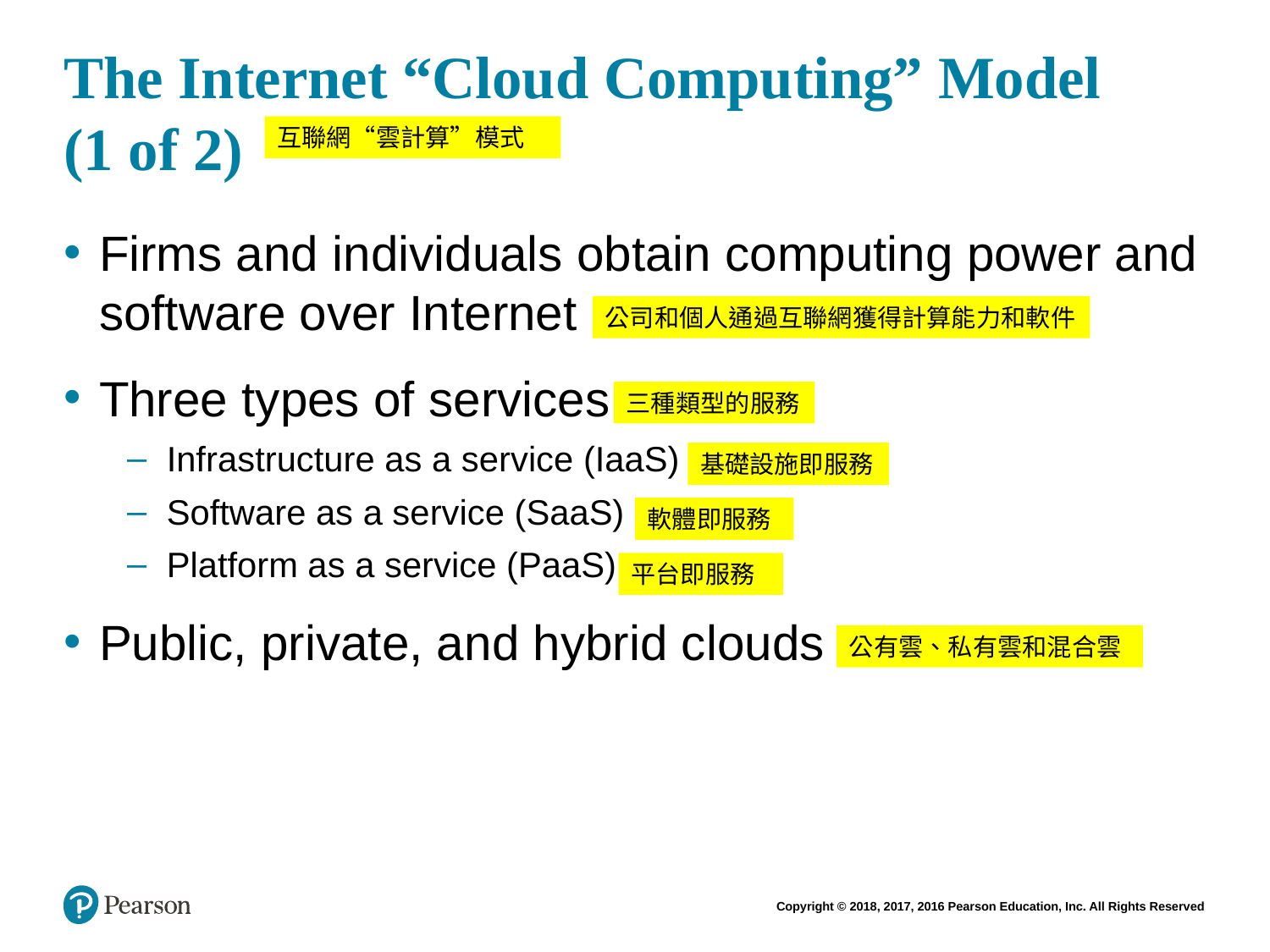

# The Internet “Cloud Computing” Model (1 of 2)
互聯網“雲計算”模式
Firms and individuals obtain computing power and software over Internet
Three types of services
Infrastructure as a service (IaaS)
Software as a service (SaaS)
Platform as a service (PaaS)
Public, private, and hybrid clouds
公司和個人通過互聯網獲得計算能力和軟件
三種類型的服務
基礎設施即服務
軟體即服務
平台即服務
公有雲、私有雲和混合雲